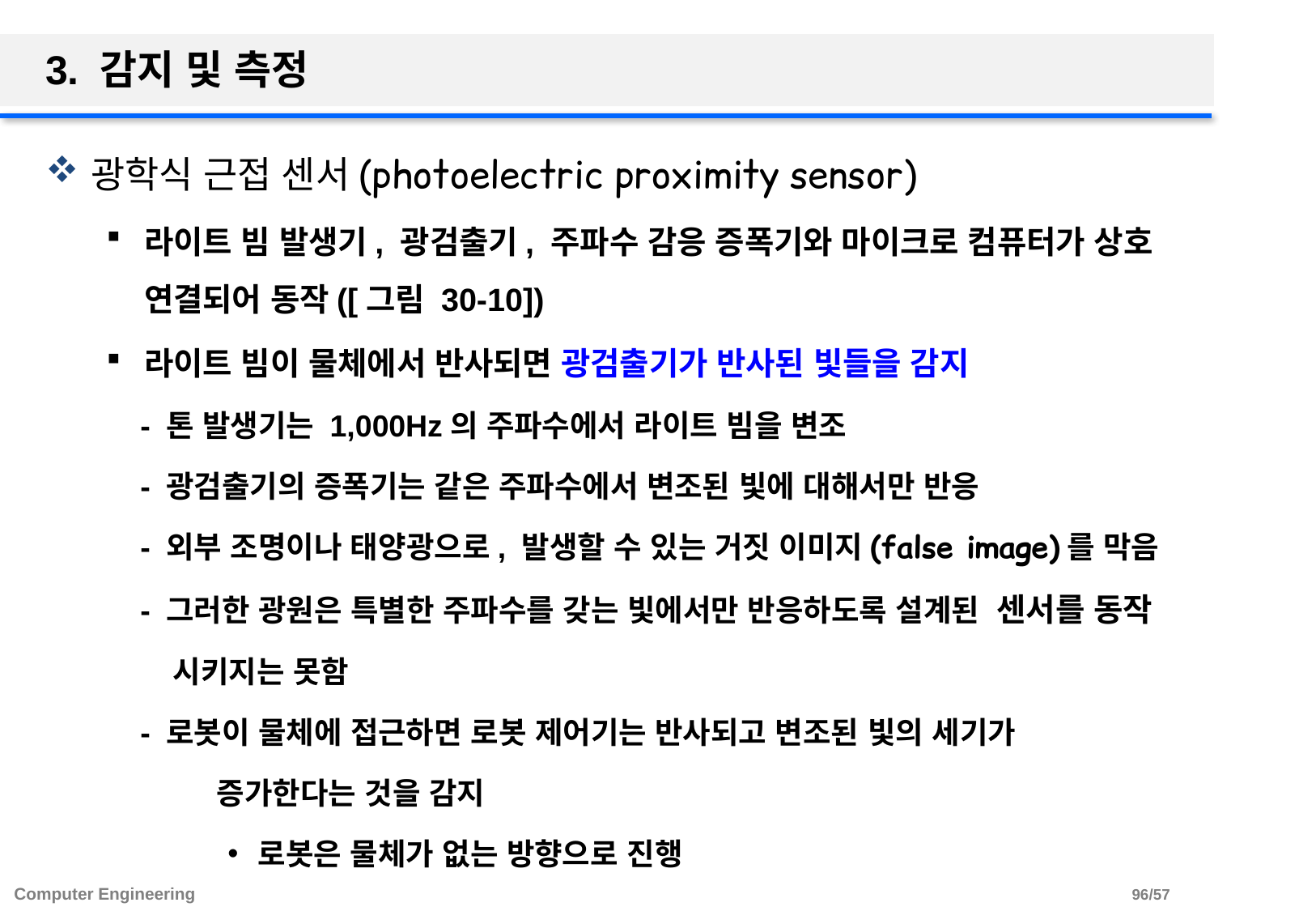

# 3. 감지 및 측정
광학식 근접 센서(photoelectric proximity sensor)
라이트 빔 발생기, 광검출기, 주파수 감응 증폭기와 마이크로 컴퓨터가 상호 연결되어 동작([그림 30-10])
라이트 빔이 물체에서 반사되면 광검출기가 반사된 빛들을 감지
    - 톤 발생기는 1,000Hz의 주파수에서 라이트 빔을 변조
    - 광검출기의 증폭기는 같은 주파수에서 변조된 빛에 대해서만 반응
    - 외부 조명이나 태양광으로, 발생할 수 있는 거짓 이미지(false image)를 막음
    - 그러한 광원은 특별한 주파수를 갖는 빛에서만 반응하도록 설계된  센서를 동작
       시키지는 못함
    - 로봇이 물체에 접근하면 로봇 제어기는 반사되고 변조된 빛의 세기가
     증가한다는 것을 감지
로봇은 물체가 없는 방향으로 진행